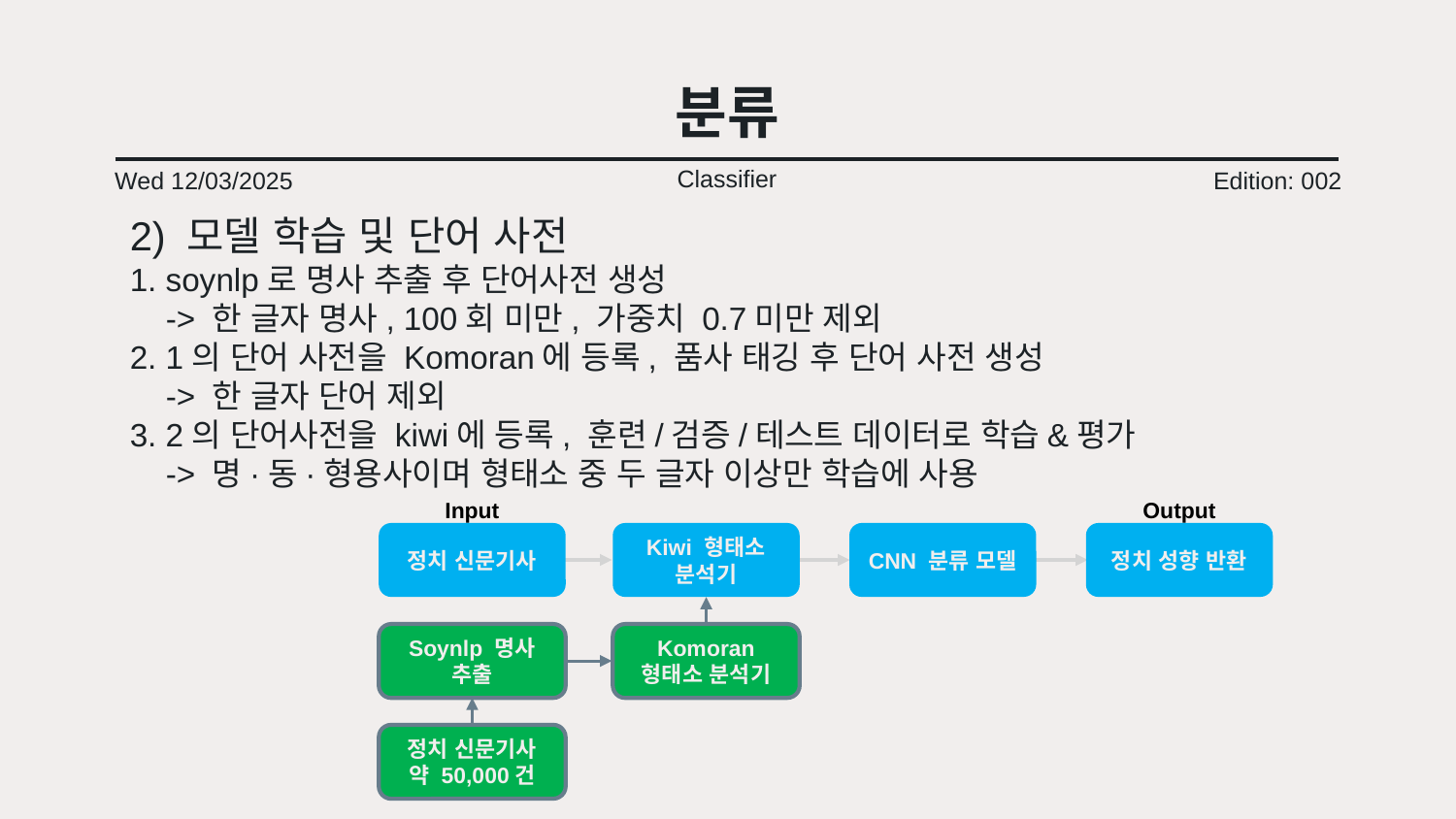

# 분류
Classifier
Wed 12/03/2025
Edition: 002
2) 모델 학습 및 단어 사전
1. soynlp로 명사 추출 후 단어사전 생성
    -> 한 글자 명사, 100회 미만, 가중치 0.7미만 제외
2. 1의 단어 사전을 Komoran에 등록, 품사 태깅 후 단어 사전 생성
    -> 한 글자 단어 제외
3. 2의 단어사전을 kiwi에 등록, 훈련/검증/테스트 데이터로 학습&평가
    -> 명·동·형용사이며 형태소 중 두 글자 이상만 학습에 사용
Input
Output
정치 신문기사
Kiwi 형태소 분석기
CNN 분류 모델
정치 성향 반환
Soynlp 명사 추출
Komoran
형태소 분석기
정치 신문기사
약 50,000건